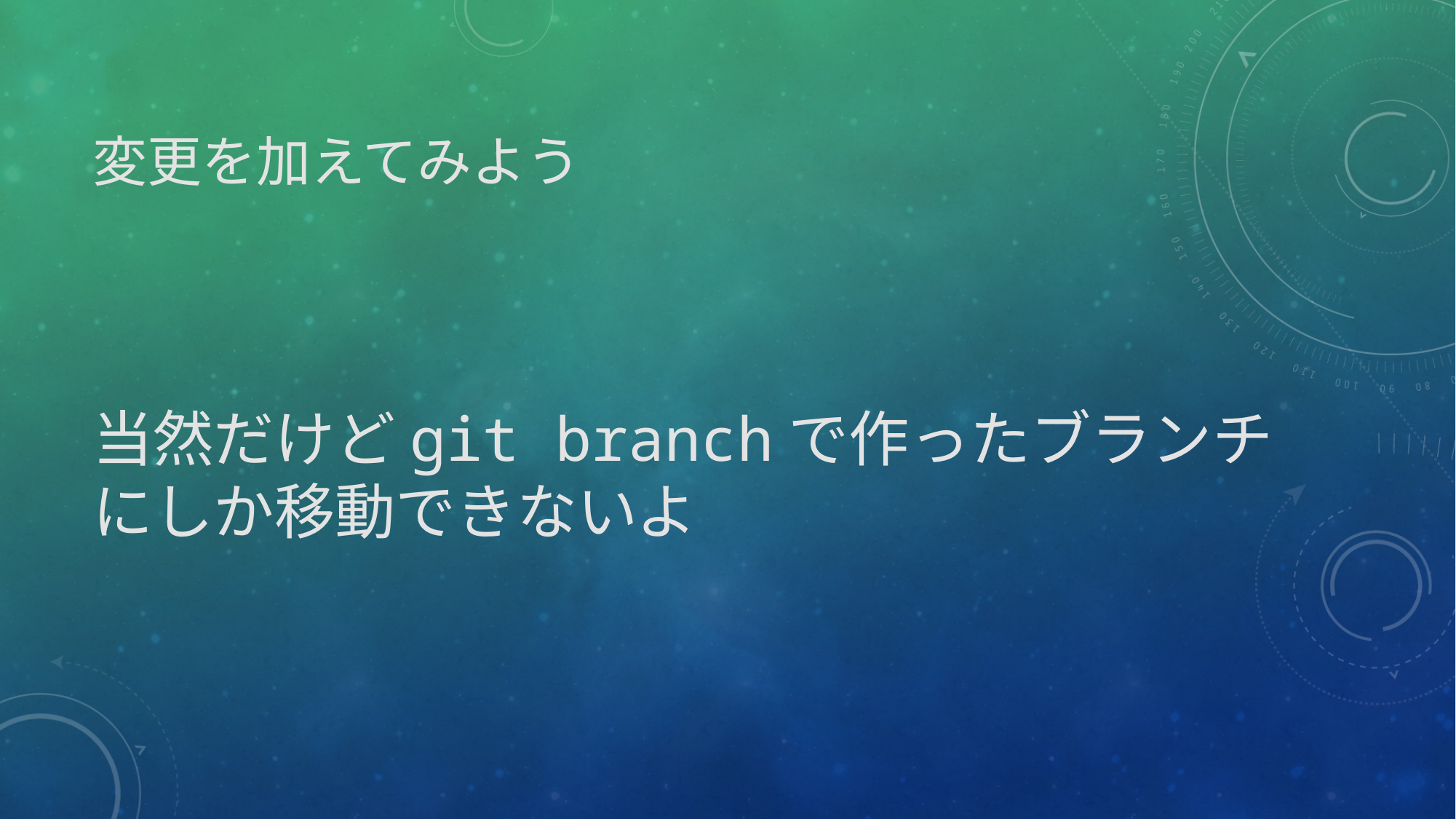

# 変更を加えてみよう
当然だけどgit branchで作ったブランチにしか移動できないよ